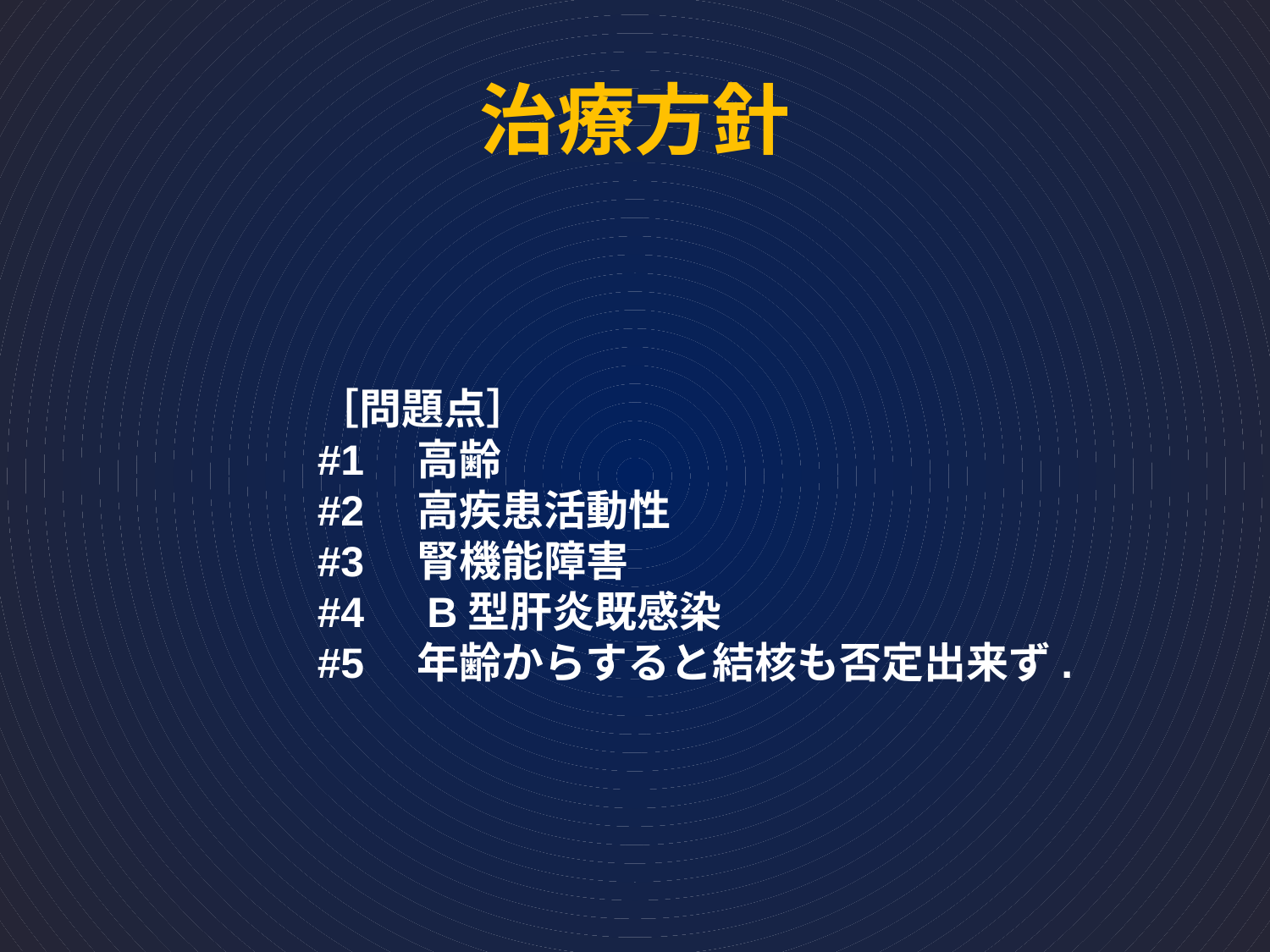

# 治療方針
［問題点］
#1　高齢
#2　高疾患活動性
#3　腎機能障害
#4　B型肝炎既感染
#5　年齢からすると結核も否定出来ず.